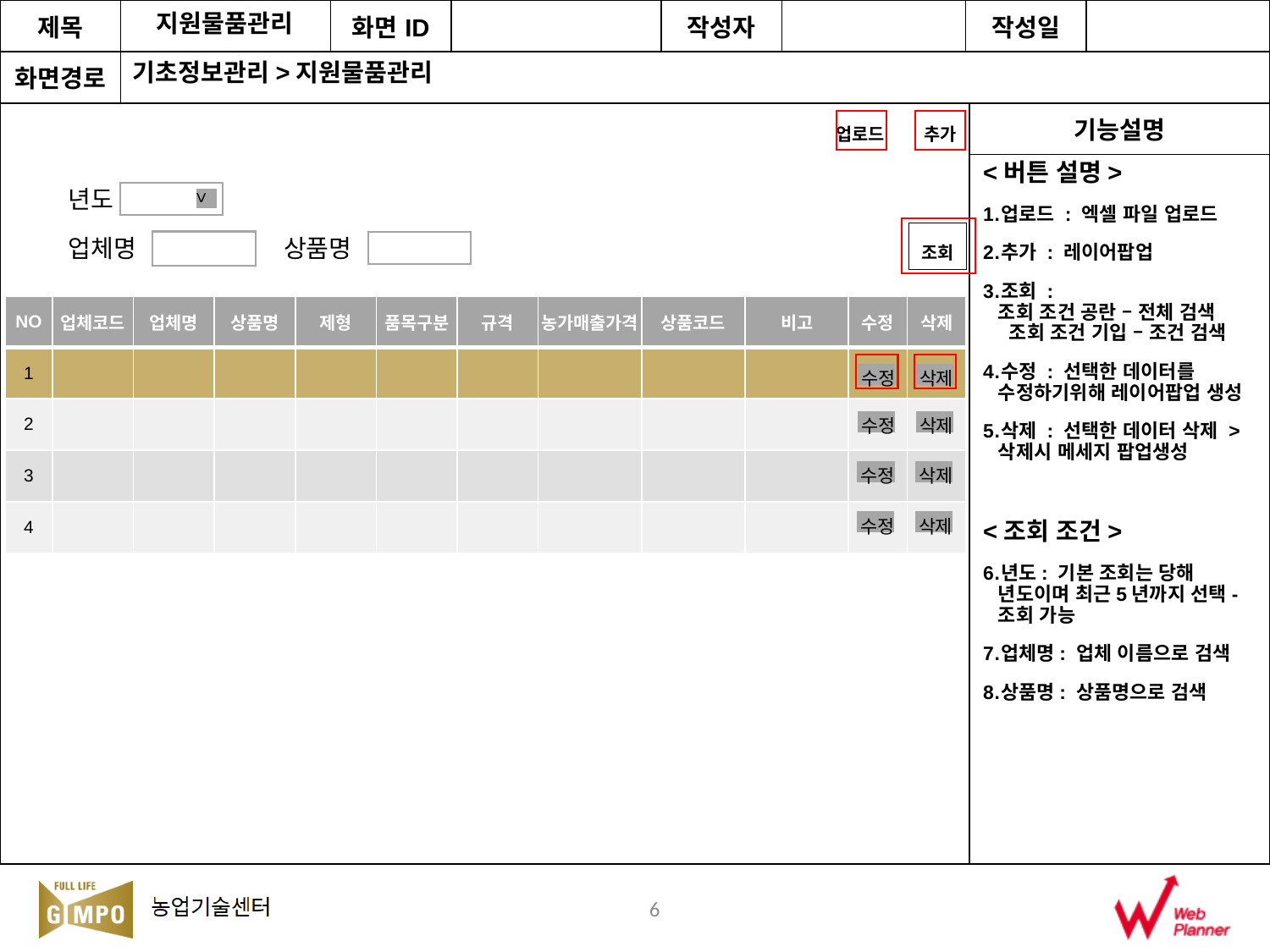

지원물품관리

기초정보관리>지원물품관리
업로드
추가

<버튼 설명>
업로드 : 엑셀 파일 업로드
추가 : 레이어팝업
조회 :                                      조회 조건 공란 – 전체 검색          조회 조건 기입 – 조건 검색
수정 : 선택한 데이터를 수정하기위해 레이어팝업 생성
삭제 : 선택한 데이터 삭제 > 삭제시 메세지 팝업생성

<조회 조건>
년도: 기본 조회는 당해 년도이며 최근5년까지 선택-조회 가능
업체명: 업체 이름으로 검색
상품명: 상품명으로 검색

>

년도

조회

업체명
상품명
| NO | 업체코드 | 업체명 | 상품명 | 제형 | 품목구분 | 규격 | 농가매출가격 | 상품코드 | 비고 | 수정 | 삭제 |
| --- | --- | --- | --- | --- | --- | --- | --- | --- | --- | --- | --- |
| 1 |  |  |  |  |  |  |  |  |  |  |  |
| 2 |  |  |  |  |  |  |  |  |  |  |  |
| 3 |  |  |  |  |  |  |  |  |  |  |  |
| 4 |  |  |  |  |  |  |  |  |  |  |  |
수정

수정

수정

수정

삭제

삭제

삭제

삭제

6